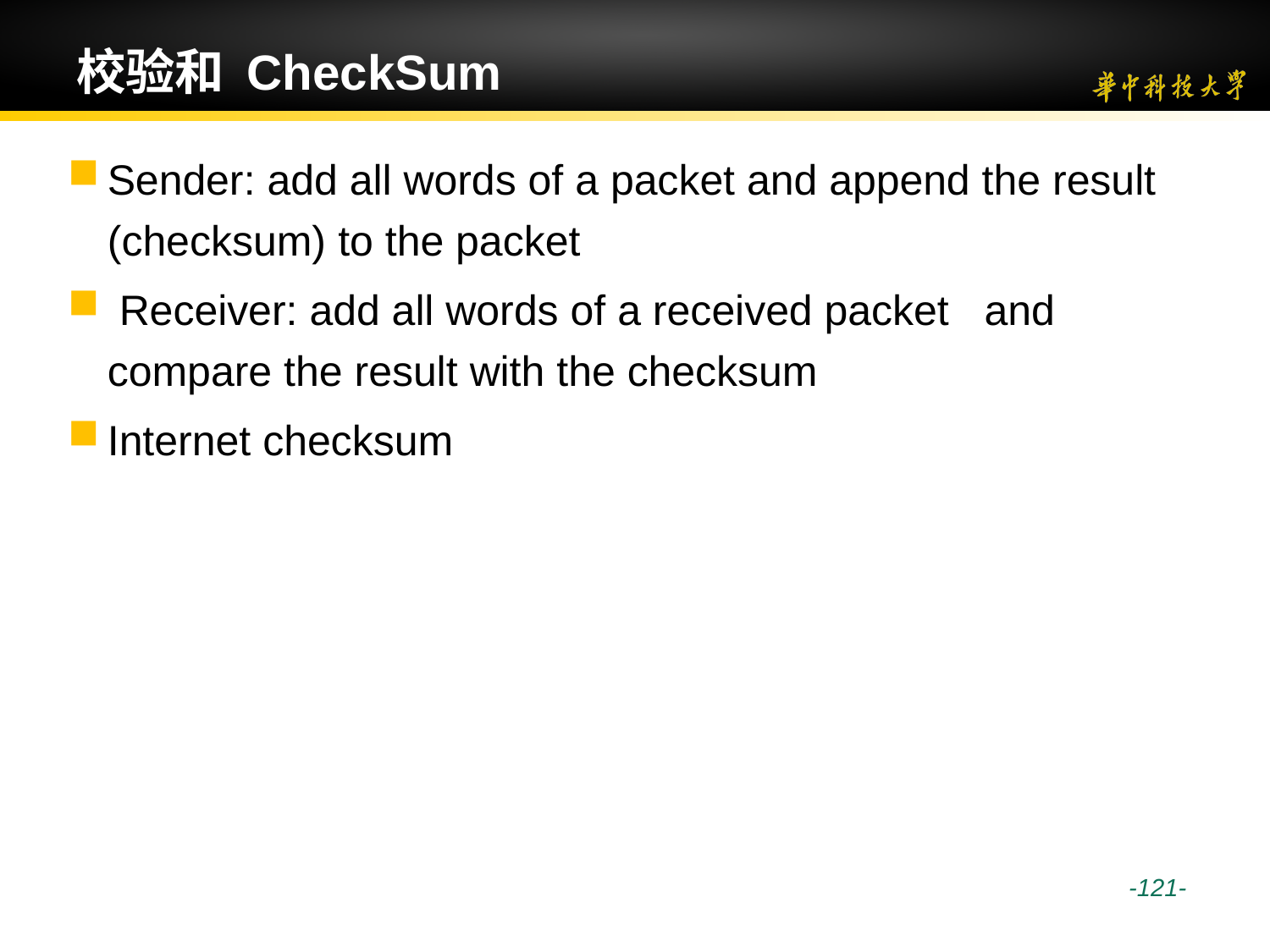

# 校验和 CheckSum
Sender: add all words of a packet and append the result (checksum) to the packet
 Receiver: add all words of a received packet   and compare the result with the checksum
Internet checksum

 -121-